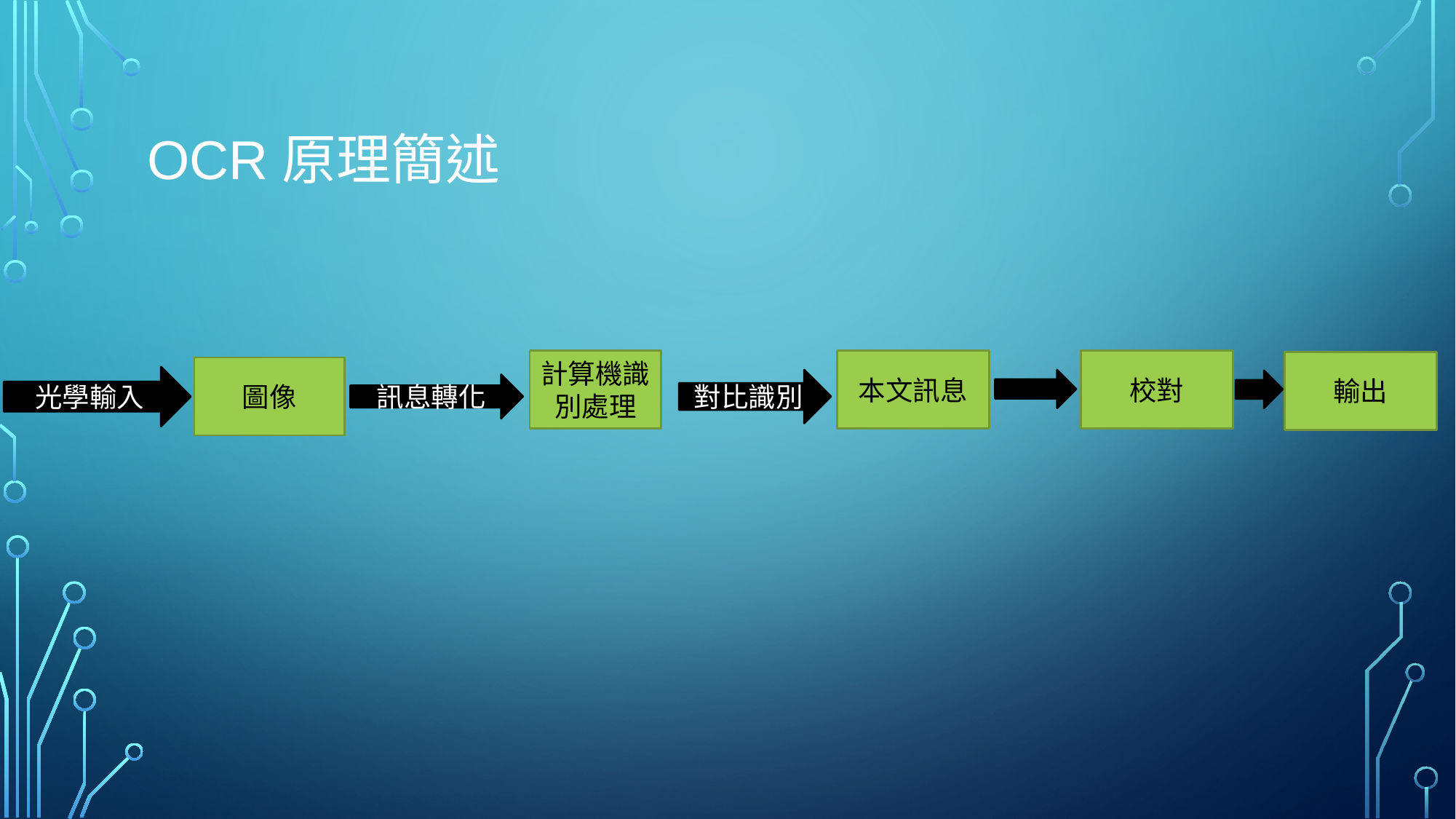

# OCR原理簡述
計算機識別處理
本文訊息
校對
輸出
圖像
光學輸入
對比識別

訊息轉化